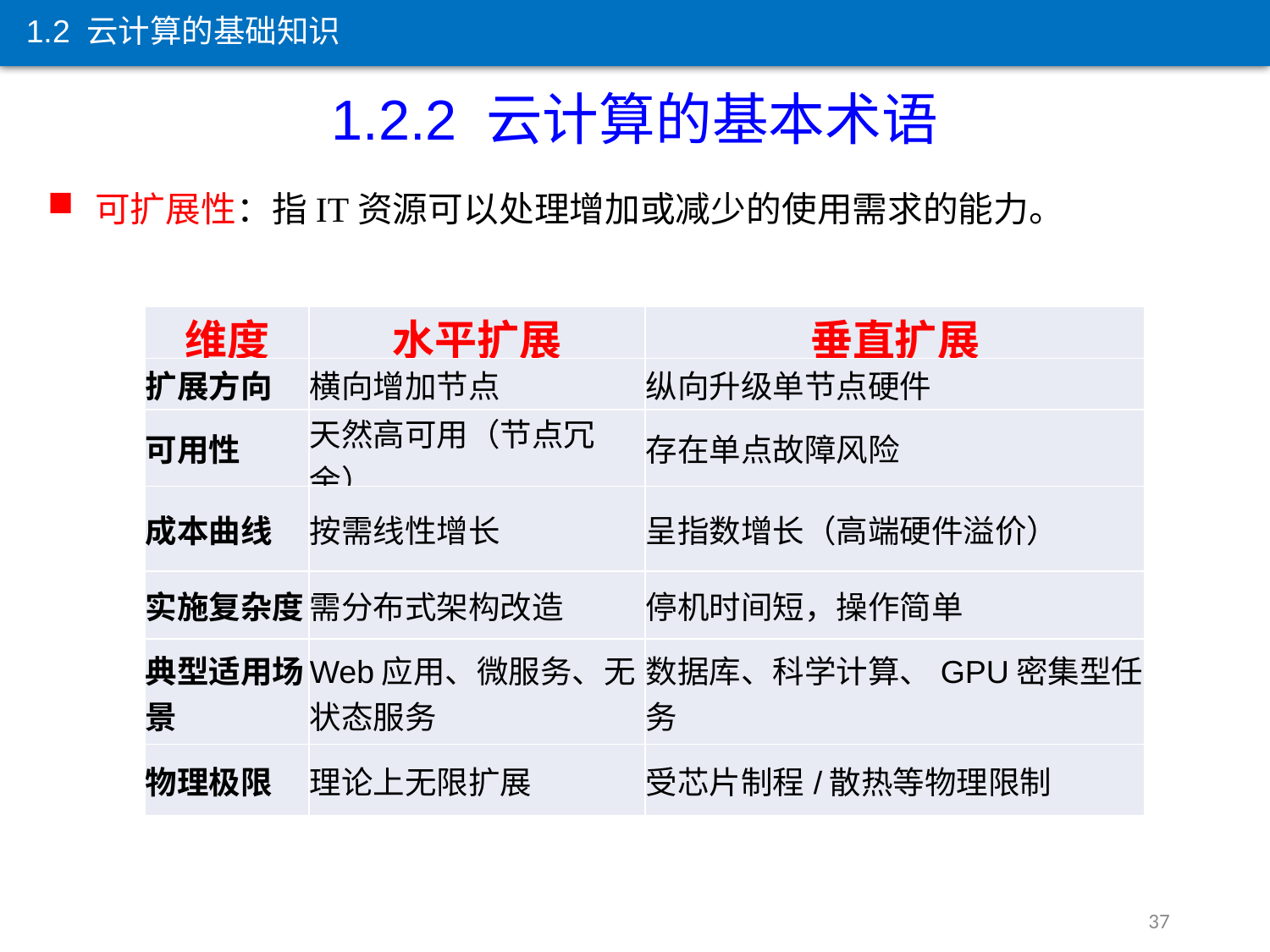

1.2 云计算的基础知识
1.2.2 云计算的基本术语
可扩展性：指IT资源可以处理增加或减少的使用需求的能力。

| 维度 | 水平扩展 | 垂直扩展 |
| --- | --- | --- |
| 扩展方向 | 横向增加节点 | 纵向升级单节点硬件 |
| 可用性 | 天然高可用（节点冗余） | 存在单点故障风险 |
| 成本曲线 | 按需线性增长 | 呈指数增长（高端硬件溢价） |
| 实施复杂度 | 需分布式架构改造 | 停机时间短，操作简单 |
| 典型适用场景 | Web应用、微服务、无状态服务 | 数据库、科学计算、GPU密集型任务 |
| 物理极限 | 理论上无限扩展 | 受芯片制程/散热等物理限制 |
37